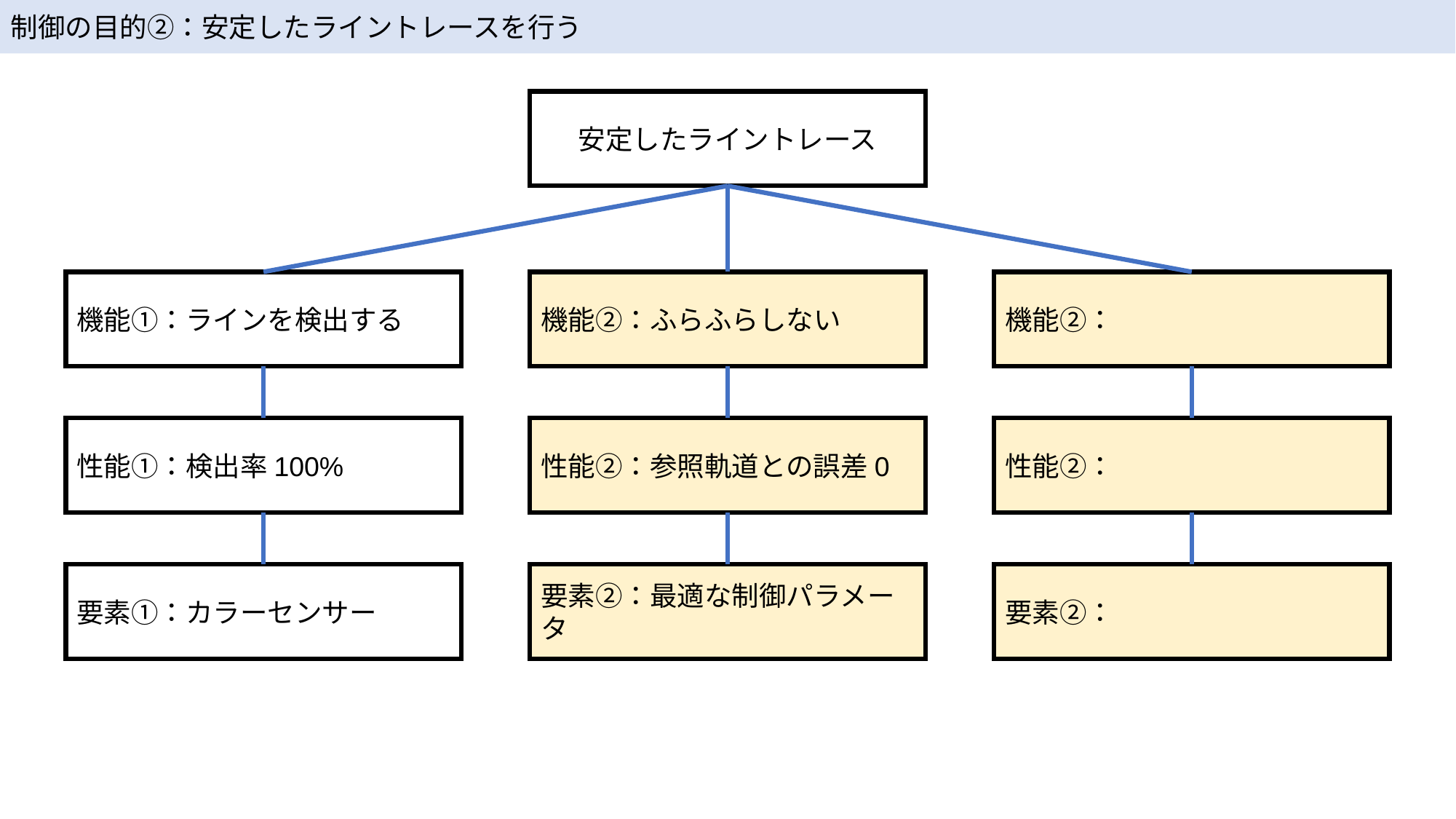

制御の目的②：安定したライントレースを行う
安定したライントレース
機能①：ラインを検出する
機能②：ふらふらしない
機能②：
性能①：検出率100%
性能②：参照軌道との誤差0
性能②：
要素①：カラーセンサー
要素②：最適な制御パラメータ
要素②：